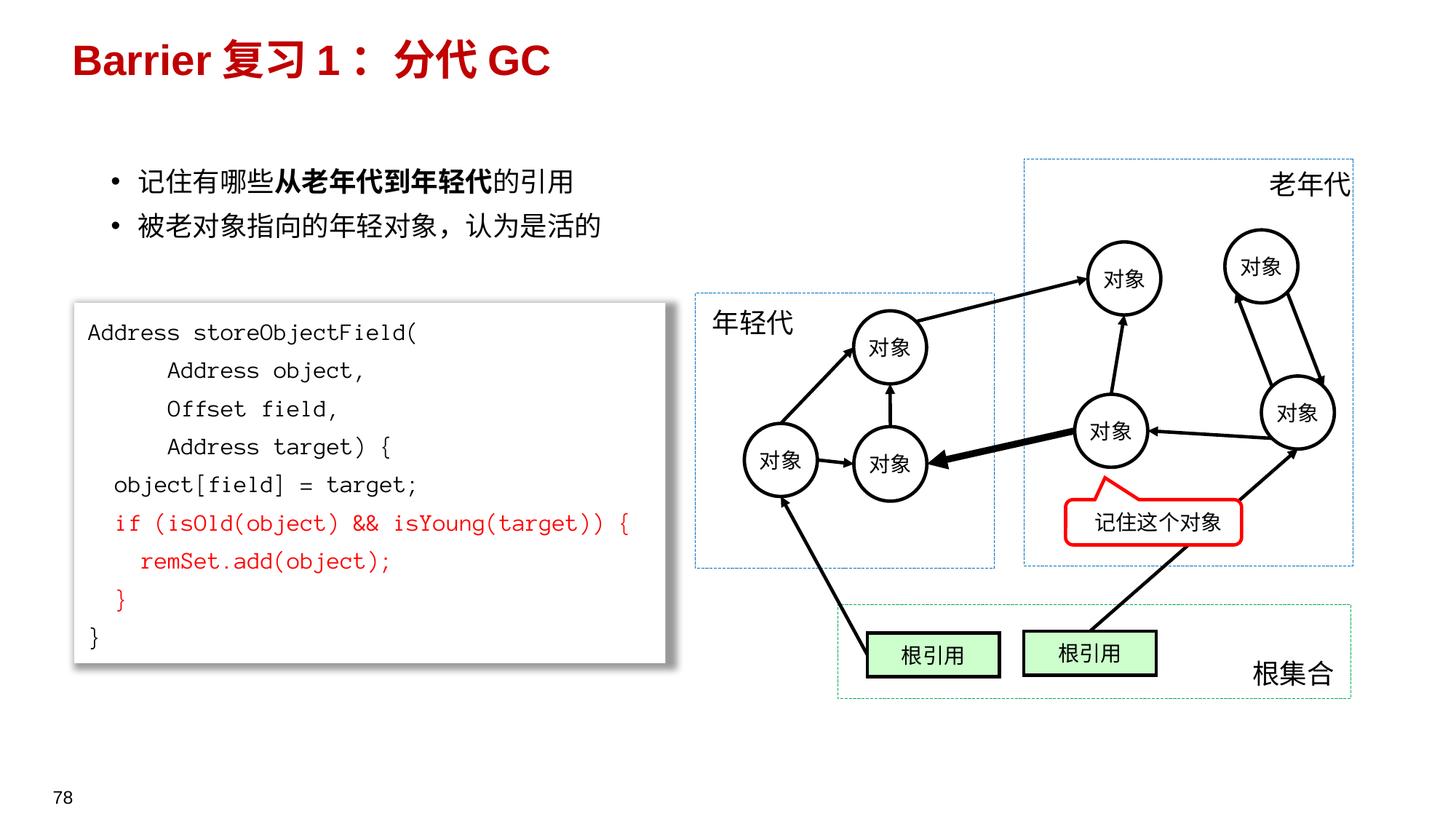

# Barrier复习1：分代GC
老年代

记住有哪些从老年代到年轻代的引用
被老对象指向的年轻对象，认为是活的

对象
对象

年轻代
Address storeObjectField(
      Address object,
      Offset field,
      Address target) {
  object[field] = target;
  if (isOld(object) && isYoung(target)) {
    remSet.add(object);
  }
}
对象
对象
对象
对象
对象
 记住这个对象

根引用
根引用
根集合